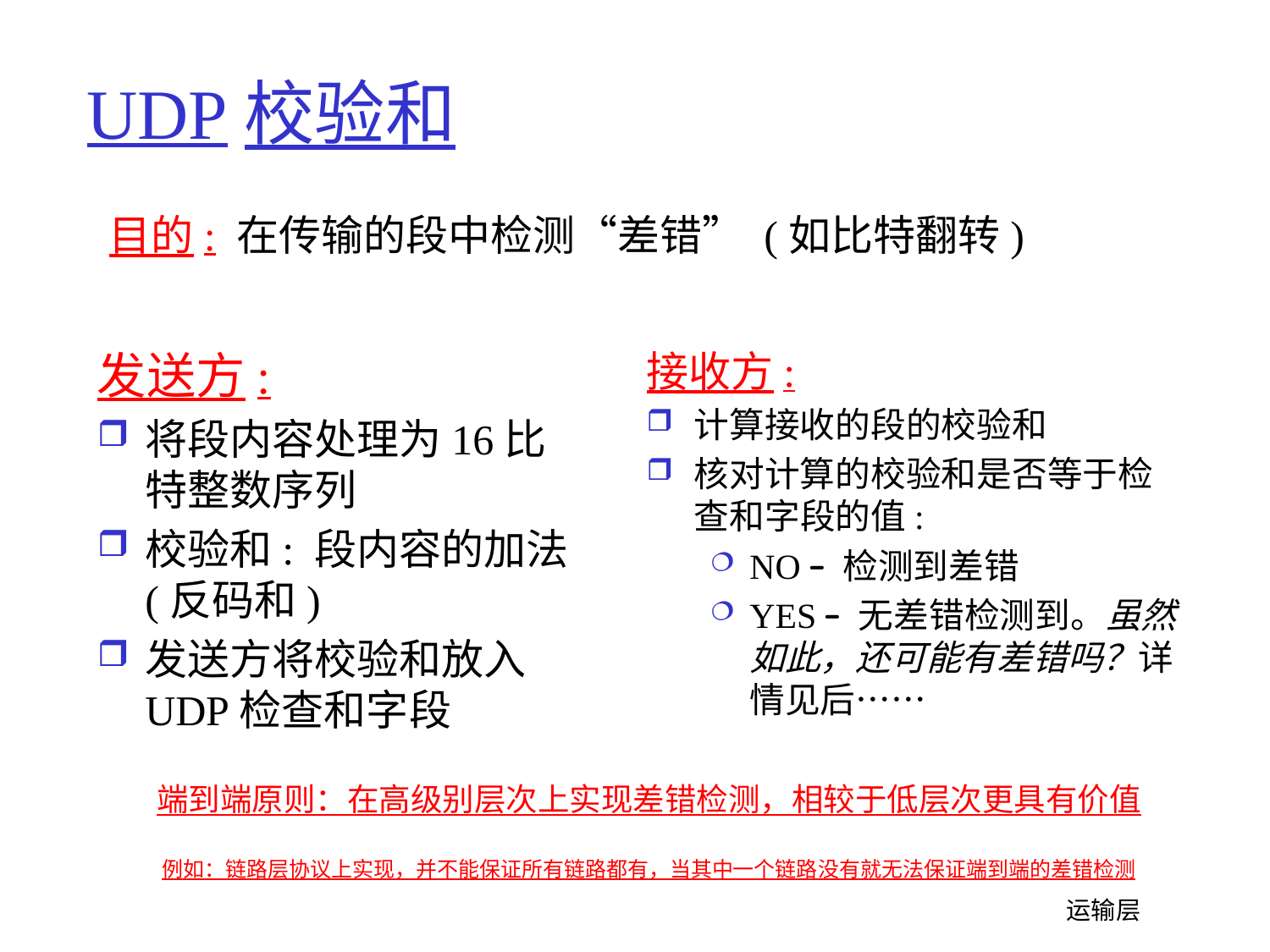

# UDP校验和
目的: 在传输的段中检测“差错” (如比特翻转)

发送方:
将段内容处理为16比特整数序列
校验和: 段内容的加法(反码和)
发送方将校验和放入UDP检查和字段

接收方:
计算接收的段的校验和
核对计算的校验和是否等于检查和字段的值:
NO – 检测到差错
YES – 无差错检测到。虽然如此，还可能有差错吗？详情见后……
端到端原则：在高级别层次上实现差错检测，相较于低层次更具有价值

例如：链路层协议上实现，并不能保证所有链路都有，当其中一个链路没有就无法保证端到端的差错检测
 运输层
27